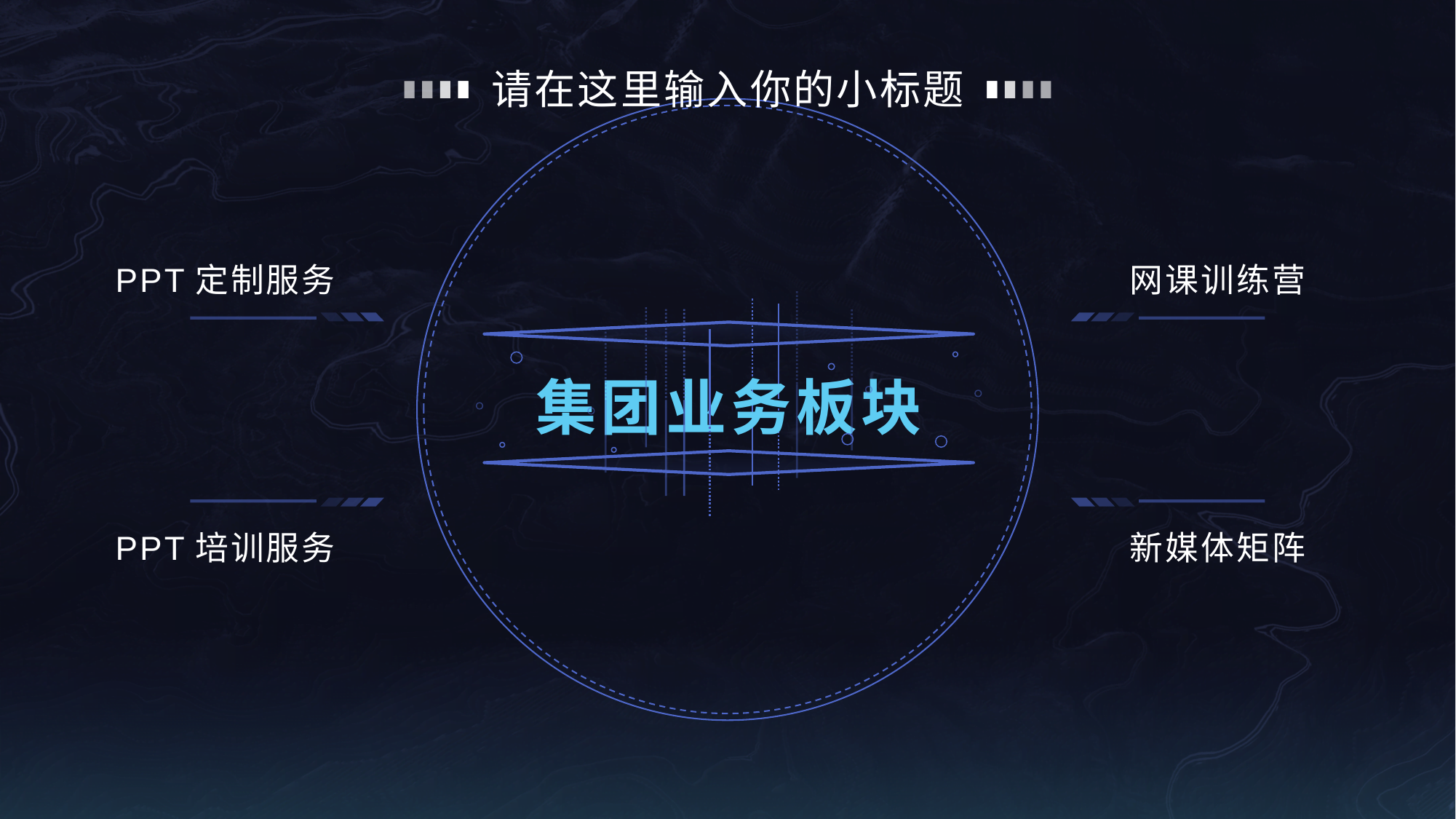

# 请在这里输入你的小标题

PPT定制服务
网课训练营

集团业务板块

PPT培训服务
新媒体矩阵